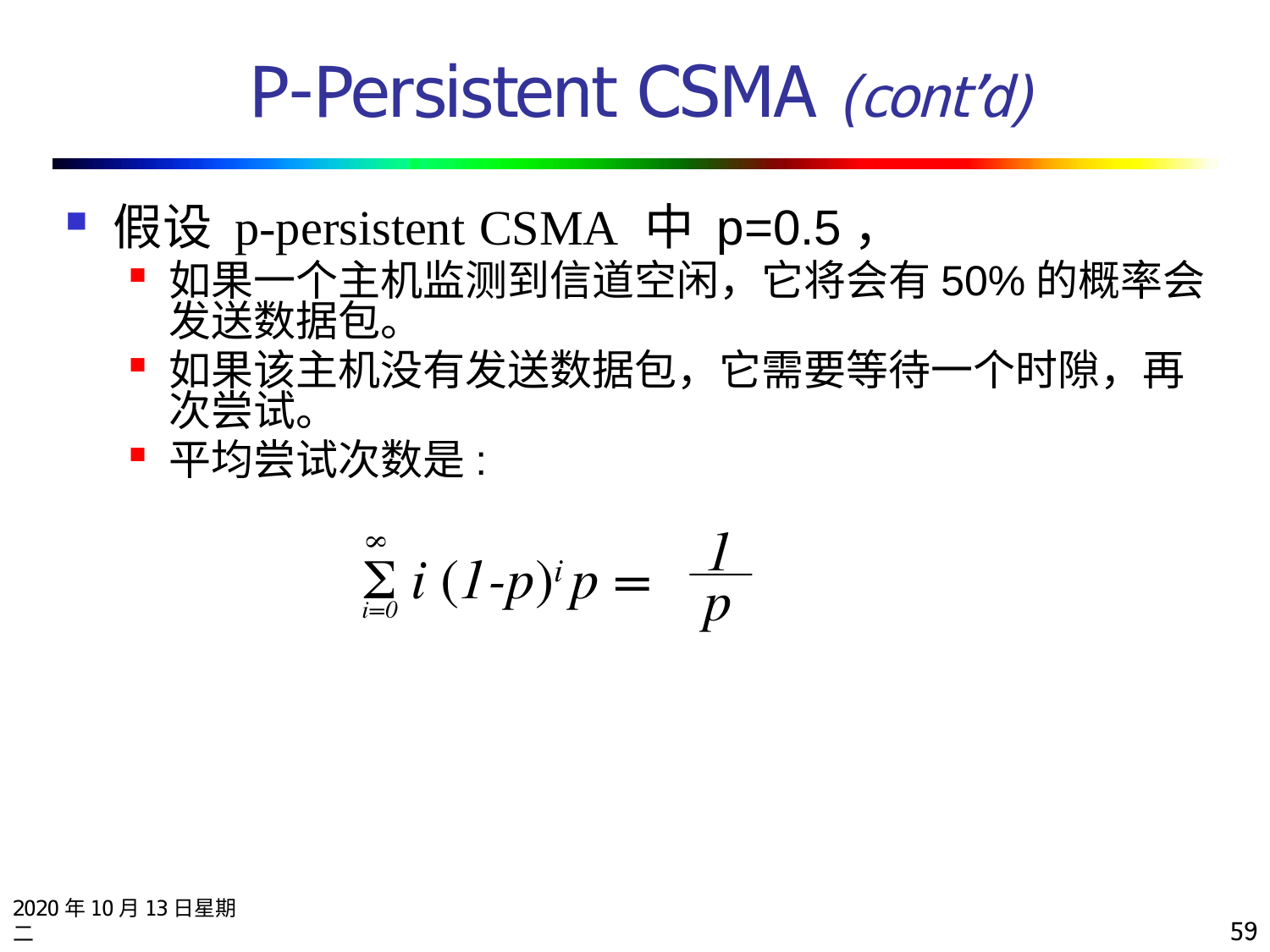

# P-Persistent CSMA (cont’d)
假设 p-persistent CSMA 中 p=0.5，
如果一个主机监测到信道空闲，它将会有50%的概率会发送数据包。
如果该主机没有发送数据包，它需要等待一个时隙，再次尝试。
平均尝试次数是:
1
8
Σ i (1-p)i p =
  p

i=0
2020年10月13日星期二
59